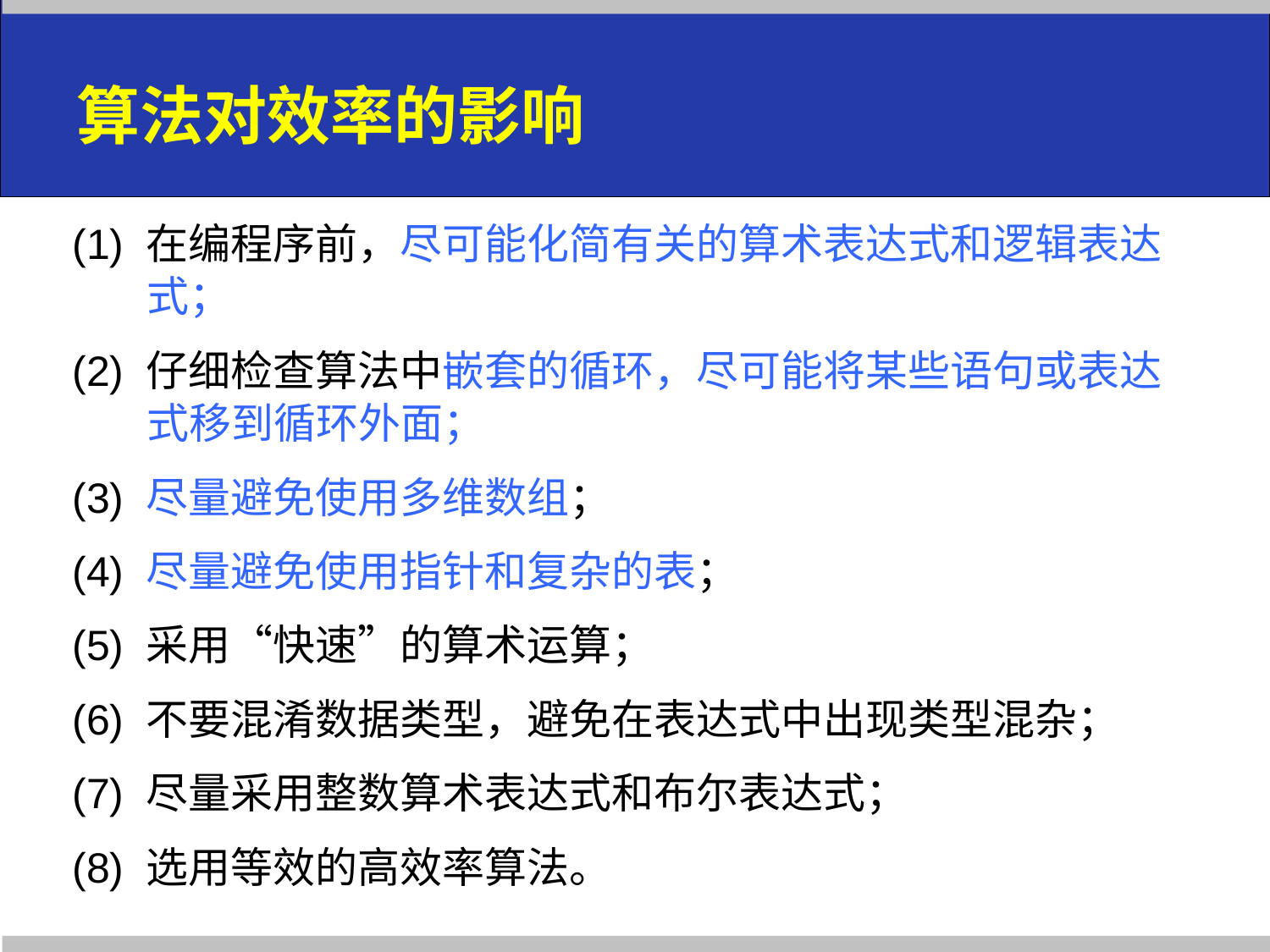

# 算法对效率的影响
(1) 在编程序前，尽可能化简有关的算术表达式和逻辑表达式；
(2) 仔细检查算法中嵌套的循环，尽可能将某些语句或表达式移到循环外面；
(3) 尽量避免使用多维数组；
(4) 尽量避免使用指针和复杂的表；
(5) 采用“快速”的算术运算；
(6) 不要混淆数据类型，避免在表达式中出现类型混杂；
(7) 尽量采用整数算术表达式和布尔表达式；
(8) 选用等效的高效率算法。
710